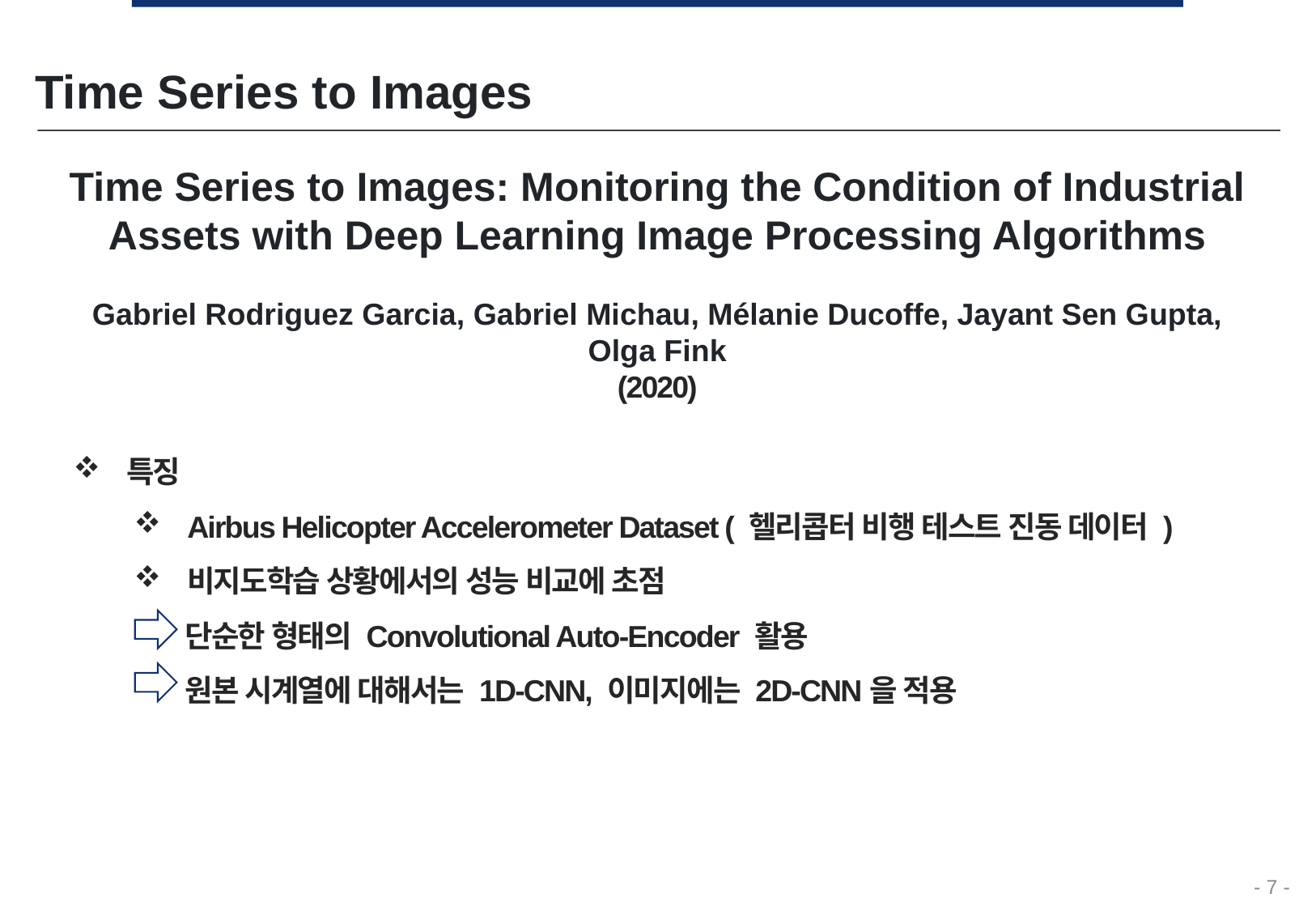

Time Series to Images
Time Series to Images: Monitoring the Condition of Industrial Assets with Deep Learning Image Processing Algorithms

Gabriel Rodriguez Garcia, Gabriel Michau, Mélanie Ducoffe, Jayant Sen Gupta, Olga Fink
(2020)
특징
Airbus Helicopter Accelerometer Dataset ( 헬리콥터 비행 테스트 진동 데이터 )
비지도학습 상황에서의 성능 비교에 초점
      단순한 형태의 Convolutional Auto-Encoder 활용
      원본 시계열에 대해서는 1D-CNN, 이미지에는 2D-CNN을 적용

- 7 -